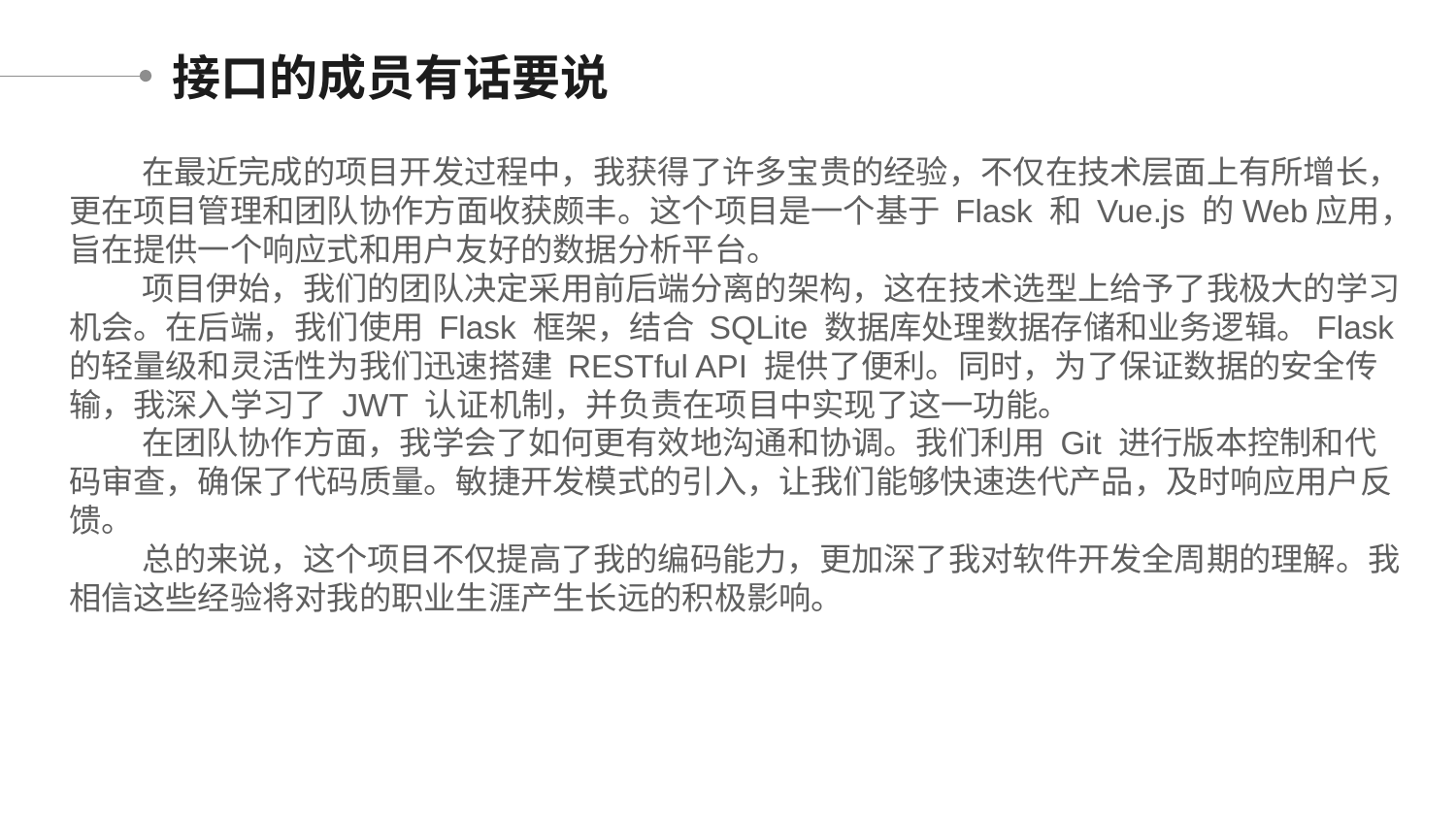

接口的成员有话要说
在最近完成的项目开发过程中，我获得了许多宝贵的经验，不仅在技术层面上有所增长，更在项目管理和团队协作方面收获颇丰。这个项目是一个基于 Flask 和 Vue.js 的Web应用，旨在提供一个响应式和用户友好的数据分析平台。
项目伊始，我们的团队决定采用前后端分离的架构，这在技术选型上给予了我极大的学习机会。在后端，我们使用 Flask 框架，结合 SQLite 数据库处理数据存储和业务逻辑。Flask 的轻量级和灵活性为我们迅速搭建 RESTful API 提供了便利。同时，为了保证数据的安全传输，我深入学习了 JWT 认证机制，并负责在项目中实现了这一功能。
在团队协作方面，我学会了如何更有效地沟通和协调。我们利用 Git 进行版本控制和代码审查，确保了代码质量。敏捷开发模式的引入，让我们能够快速迭代产品，及时响应用户反馈。
总的来说，这个项目不仅提高了我的编码能力，更加深了我对软件开发全周期的理解。我相信这些经验将对我的职业生涯产生长远的积极影响。